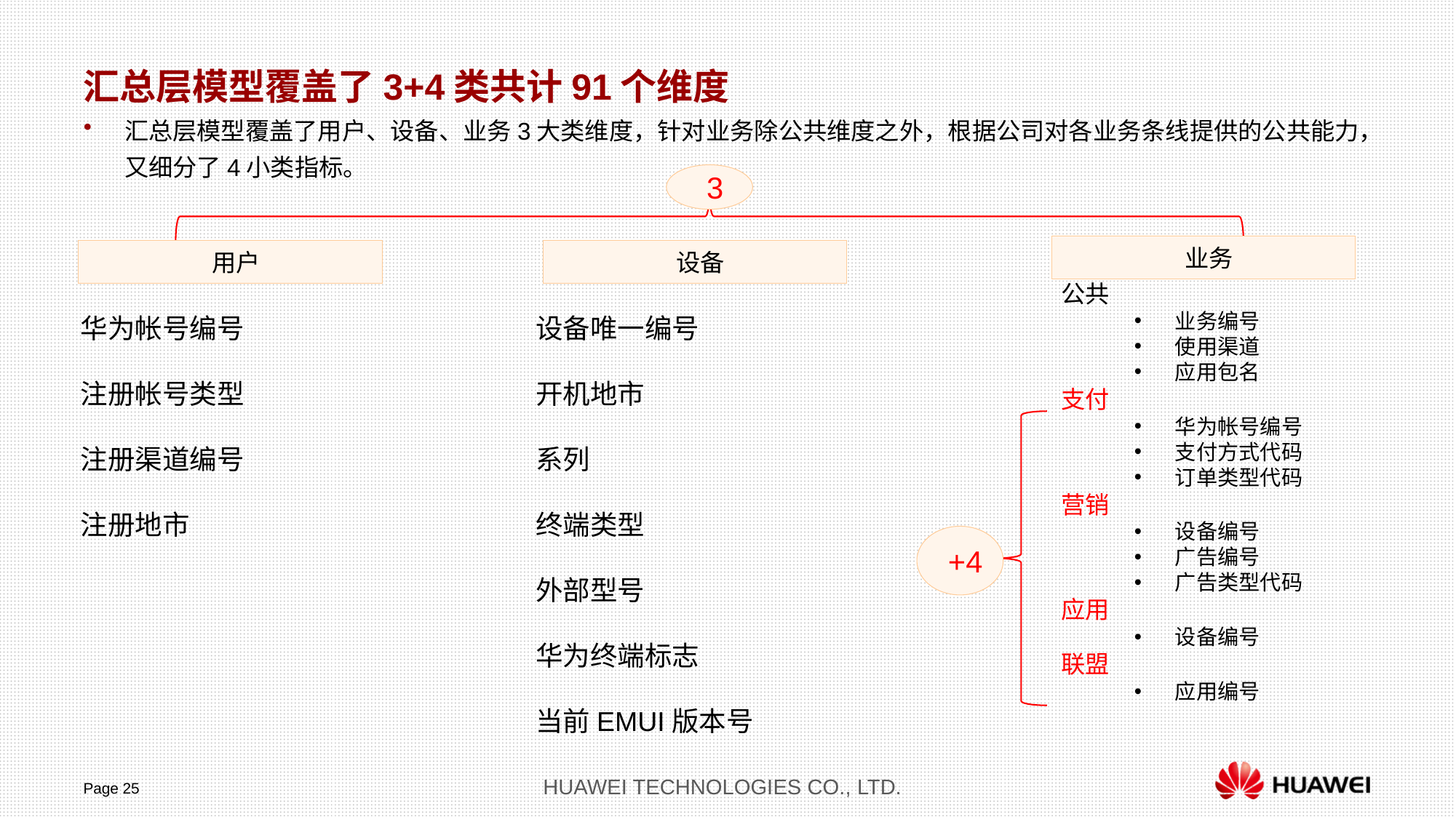

汇总层模型覆盖了3+4类共计91个维度
汇总层模型覆盖了用户、设备、业务3大类维度，针对业务除公共维度之外，根据公司对各业务条线提供的公共能力，又细分了4小类指标。
3
业务
用户
设备
华为帐号编号
注册帐号类型
注册渠道编号
注册地市
设备唯一编号
开机地市
系列
终端类型
外部型号
华为终端标志
当前EMUI版本号
公共
业务编号
使用渠道
应用包名
支付
华为帐号编号
支付方式代码
订单类型代码
营销
设备编号
广告编号
广告类型代码
应用
设备编号
联盟
应用编号

+4